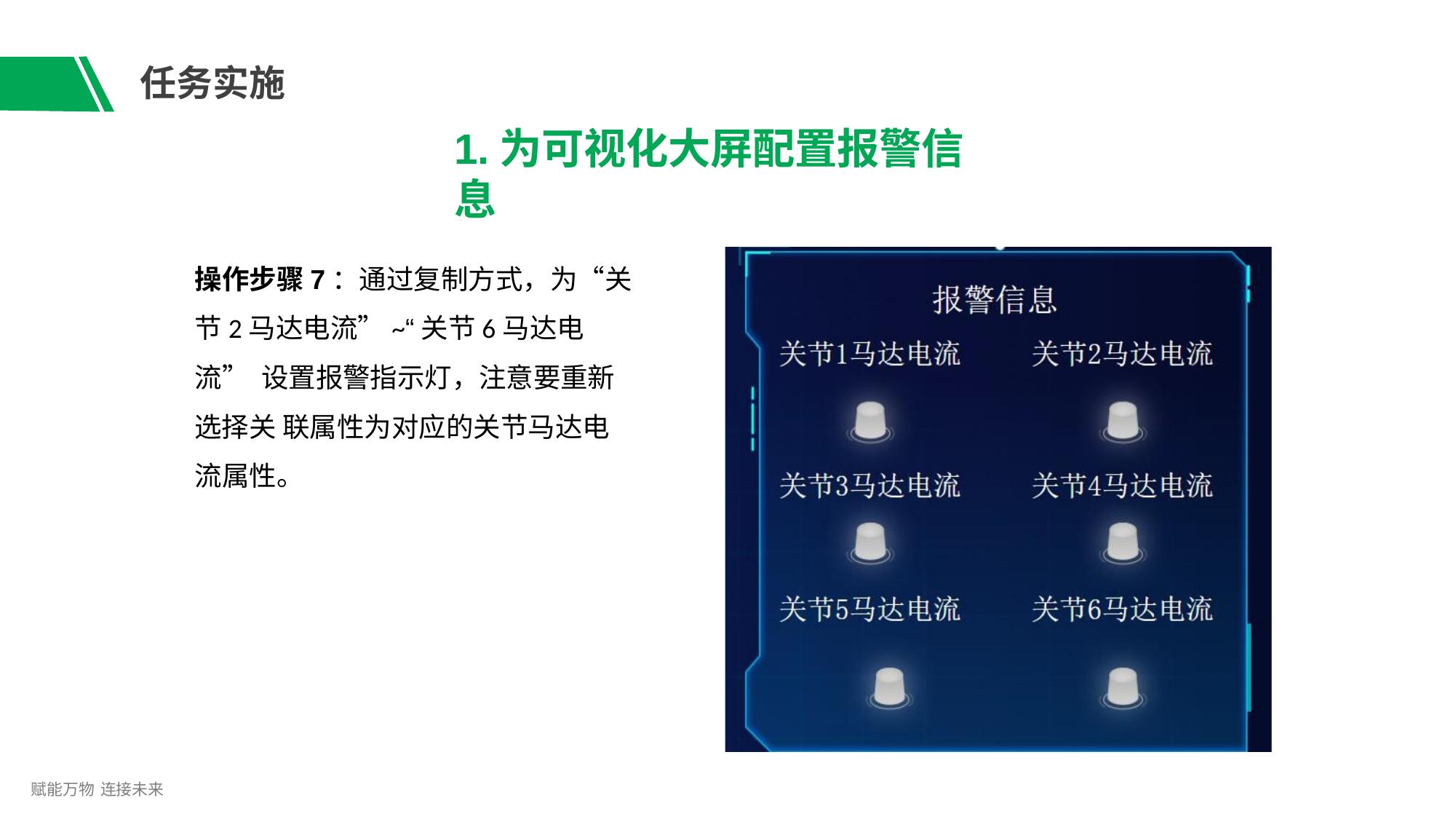

# 任务实施
1.为可视化大屏配置报警信息
操作步骤7：通过复制方式，为“关 节2马达电流”~“关节6马达电流”  设置报警指示灯，注意要重新选择关 联属性为对应的关节马达电流属性。

赋能万物 连接未来